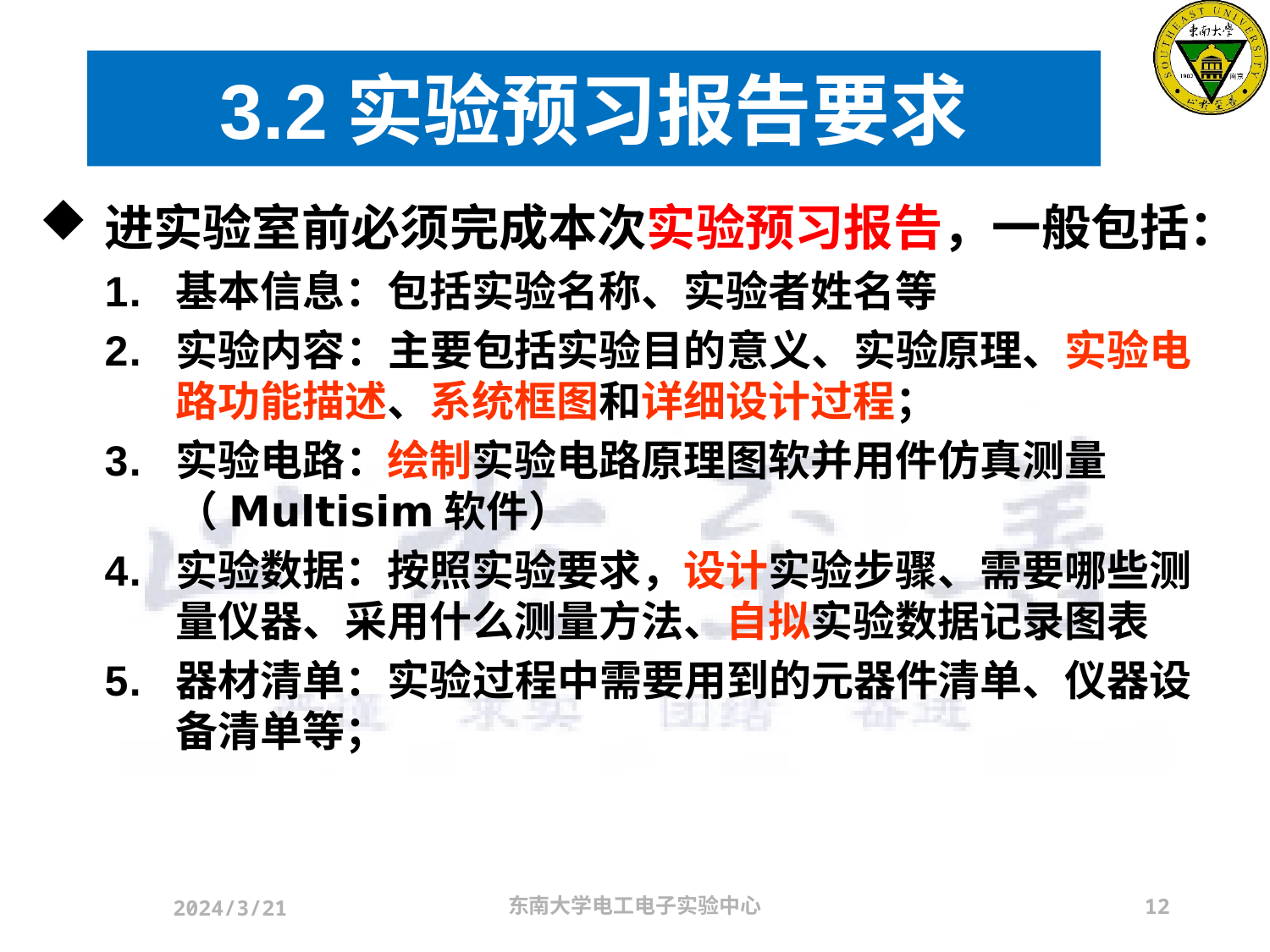

# 3.2实验预习报告要求
进实验室前必须完成本次实验预习报告，一般包括：
基本信息：包括实验名称、实验者姓名等
实验内容：主要包括实验目的意义、实验原理、实验电路功能描述、系统框图和详细设计过程；
实验电路：绘制实验电路原理图软并用件仿真测量（Multisim软件）
实验数据：按照实验要求，设计实验步骤、需要哪些测量仪器、采用什么测量方法、自拟实验数据记录图表
器材清单：实验过程中需要用到的元器件清单、仪器设备清单等；

2024/3/21
东南大学电工电子实验中心
12